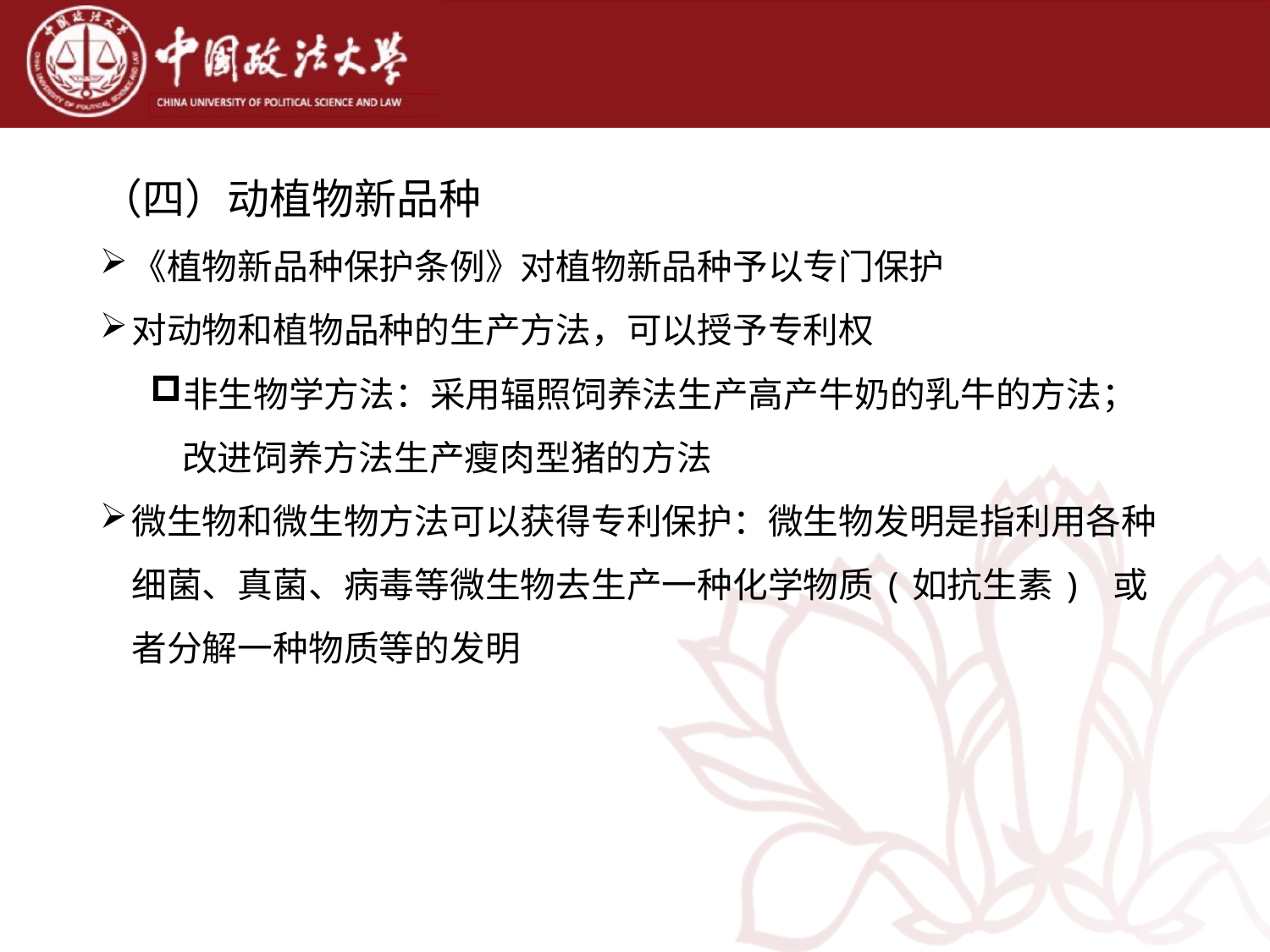

（四）动植物新品种
《植物新品种保护条例》对植物新品种予以专门保护
对动物和植物品种的生产方法，可以授予专利权
非生物学方法：采用辐照饲养法生产高产牛奶的乳牛的方法；改进饲养方法生产瘦肉型猪的方法
微生物和微生物方法可以获得专利保护：微生物发明是指利用各种细菌、真菌、病毒等微生物去生产一种化学物质(如抗生素) 或者分解一种物质等的发明